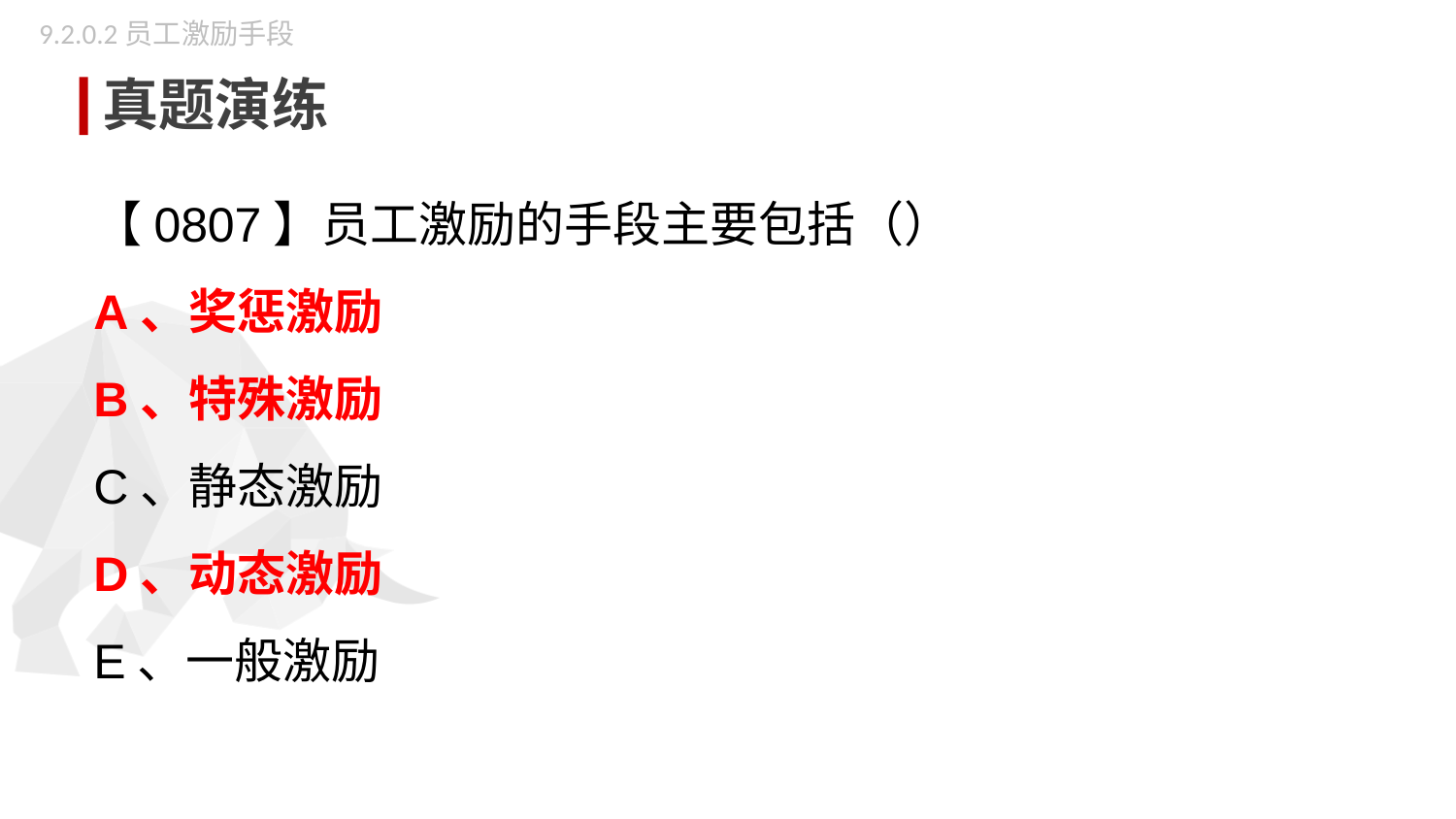

9.2.0.2员工激励手段

真题演练
【0807】员工激励的手段主要包括（）
A、奖惩激励
B、特殊激励
C、静态激励
D、动态激励
E、一般激励